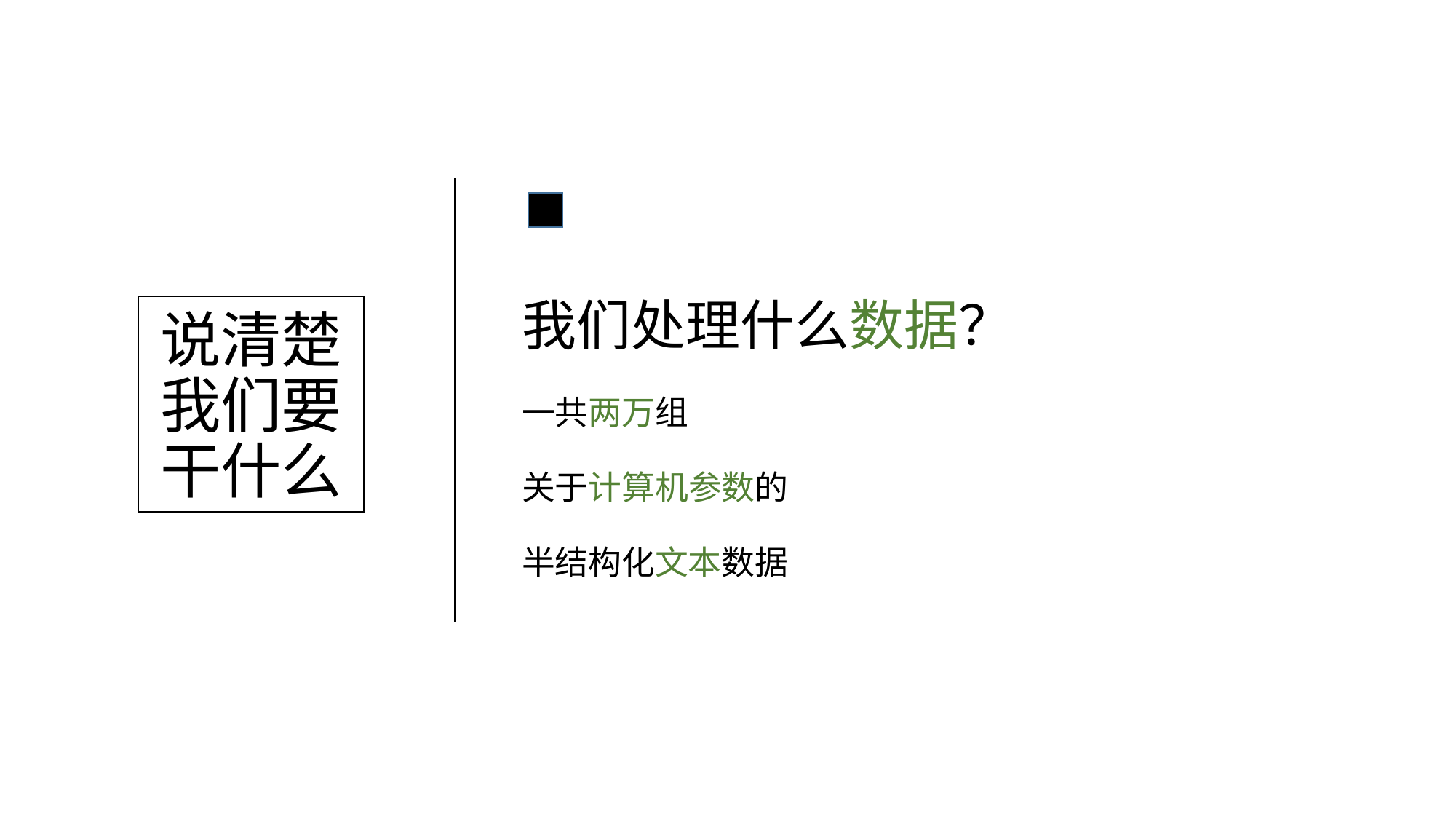

我们处理什么数据？
一共两万组
关于计算机参数的
半结构化文本数据

# 说清楚我们要干什么